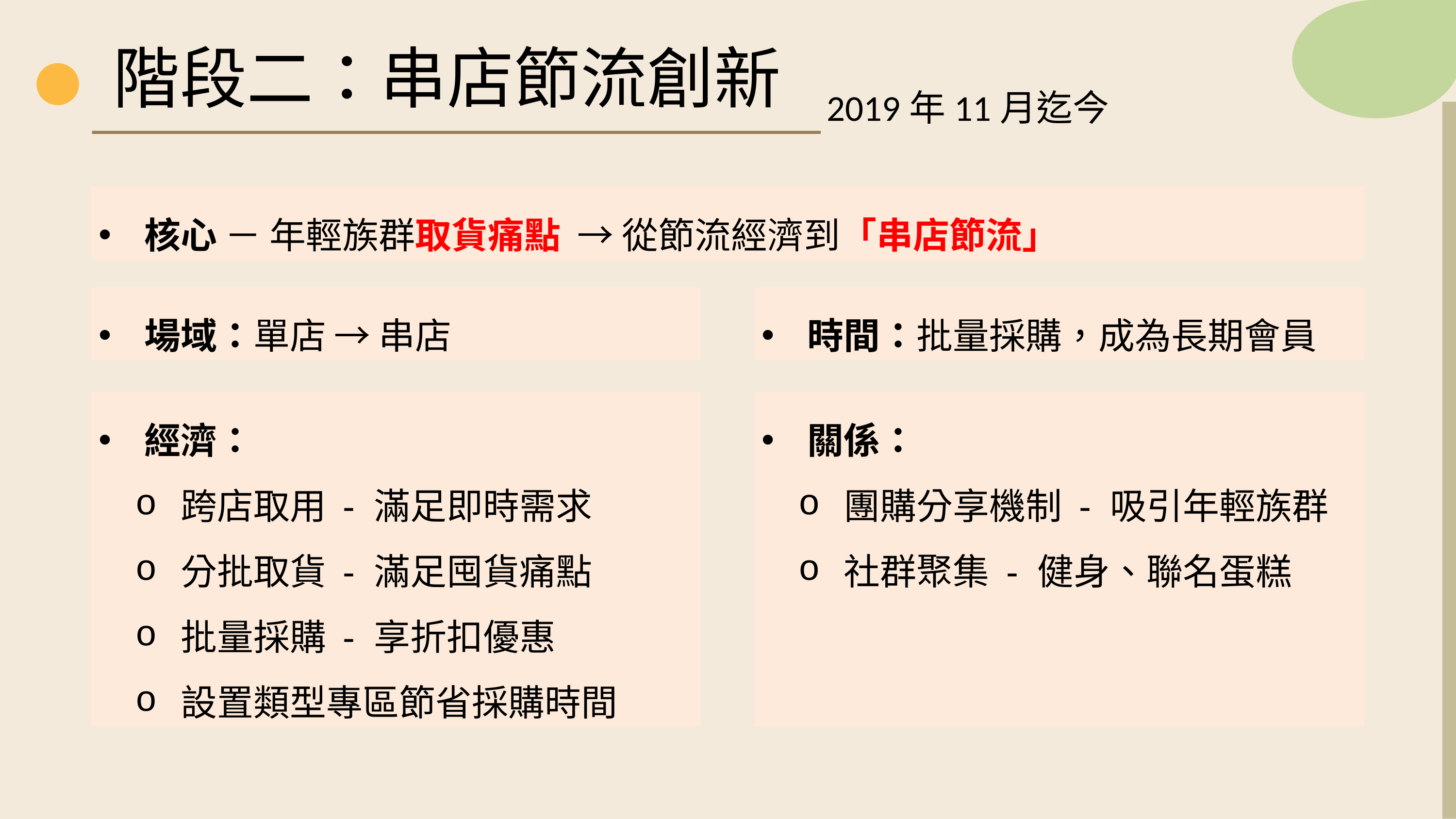

階段二：串店節流創新

2019年11月迄今

核心 － 年輕族群取貨痛點  → 從節流經濟到「串店節流」
場域：單店 → 串店
時間：批量採購，成為長期會員
經濟：
跨店取用 - 滿足即時需求
分批取貨 - 滿足囤貨痛點
批量採購 - 享折扣優惠
設置類型專區節省採購時間
關係：
團購分享機制 - 吸引年輕族群
社群聚集 - 健身、聯名蛋糕